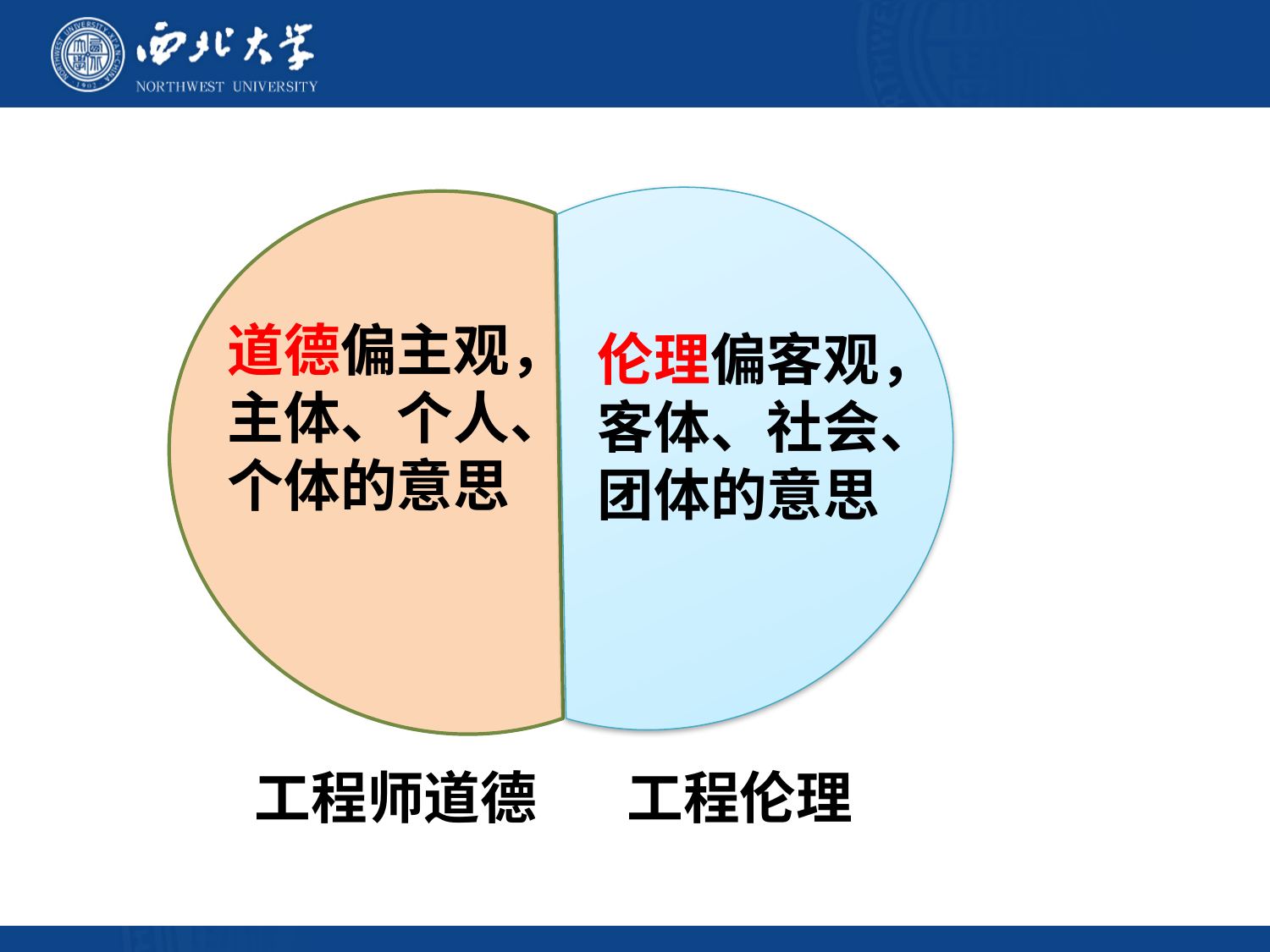

道德偏主观，主体、个人、个体的意思
伦理偏客观，客体、社会、团体的意思
工程师道德       工程伦理